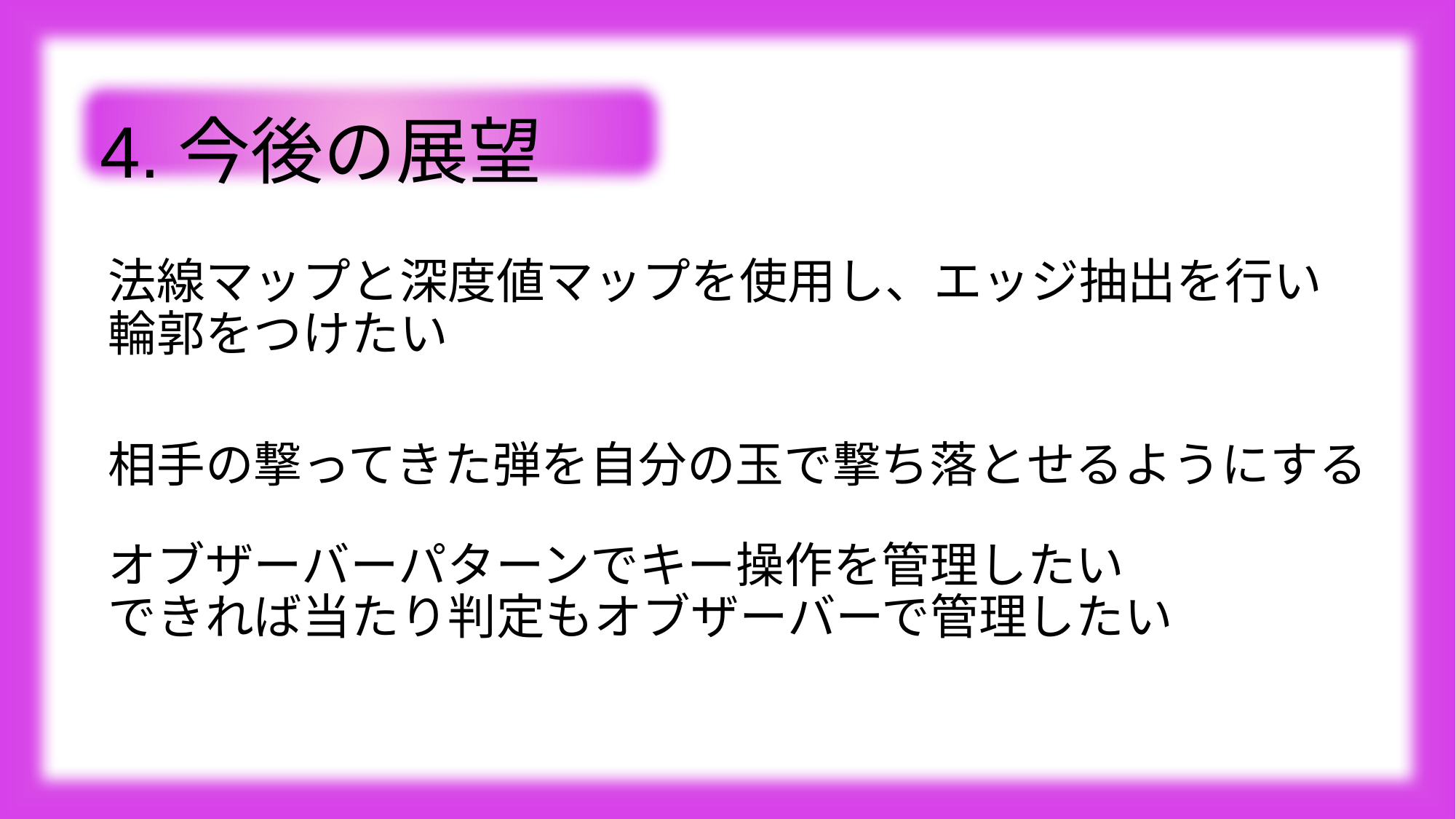

4.今後の展望

法線マップと深度値マップを使用し、エッジ抽出を行い
輪郭をつけたい
相手の撃ってきた弾を自分の玉で撃ち落とせるようにする
オブザーバーパターンでキー操作を管理したい
できれば当たり判定もオブザーバーで管理したい